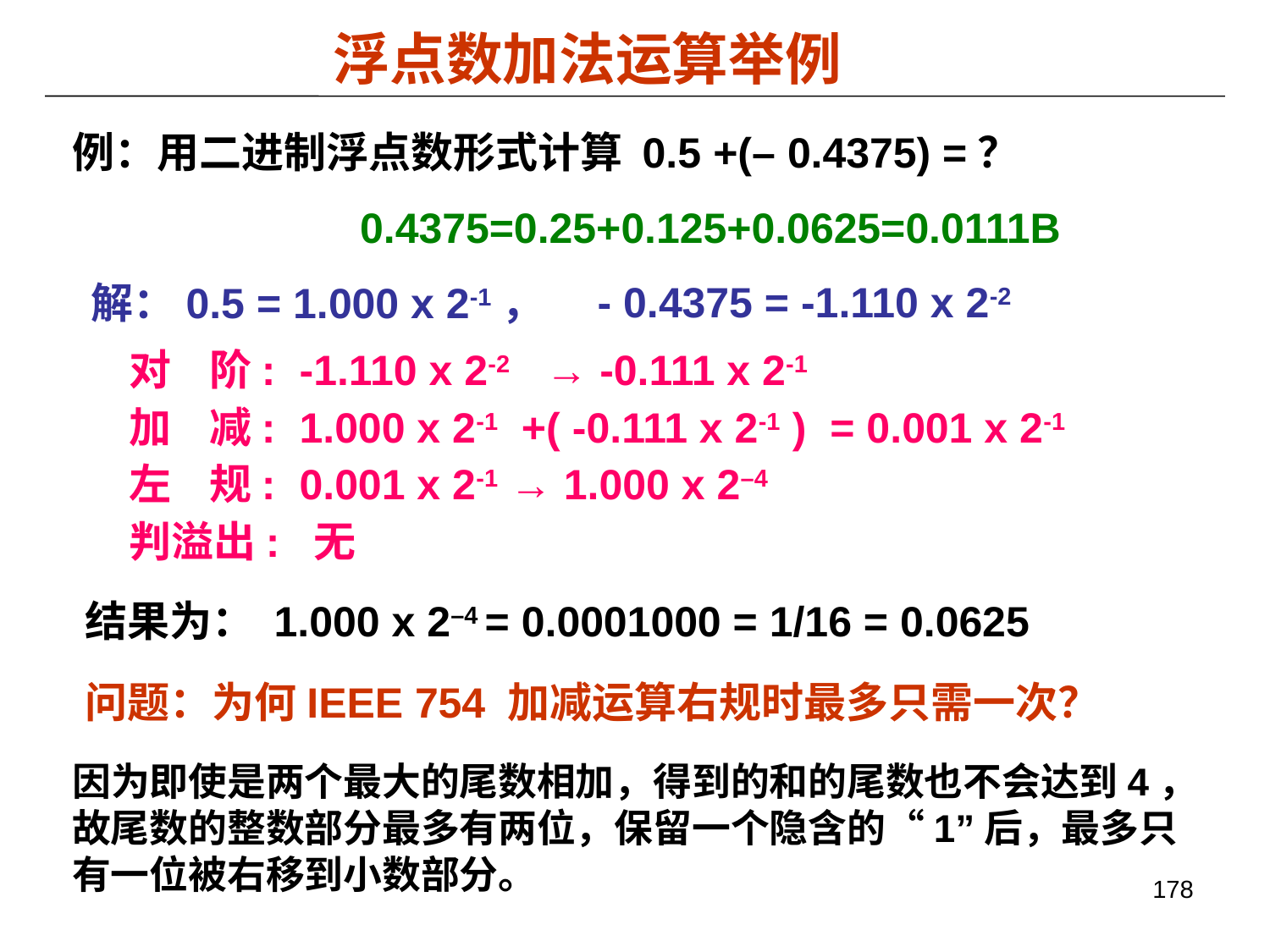

浮点数加法运算举例
例：用二进制浮点数形式计算 0.5 +(– 0.4375) =？
0.4375=0.25+0.125+0.0625=0.0111B

- 0.4375 = -1.110 x 2-2
解：0.5 = 1.000 x 2-1，

对    阶:  -1.110 x 2-2   → -0.111 x 2-1
加    减:  1.000 x 2-1  +( -0.111 x 2-1 )  = 0.001 x 2-1
左    规:  0.001 x 2-1 → 1.000 x 2–4
判溢出:  无

结果为： 1.000 x 2–4 = 0.0001000 = 1/16 = 0.0625

问题：为何IEEE 754 加减运算右规时最多只需一次？
因为即使是两个最大的尾数相加，得到的和的尾数也不会达到4，故尾数的整数部分最多有两位，保留一个隐含的“1”后，最多只有一位被右移到小数部分。
178